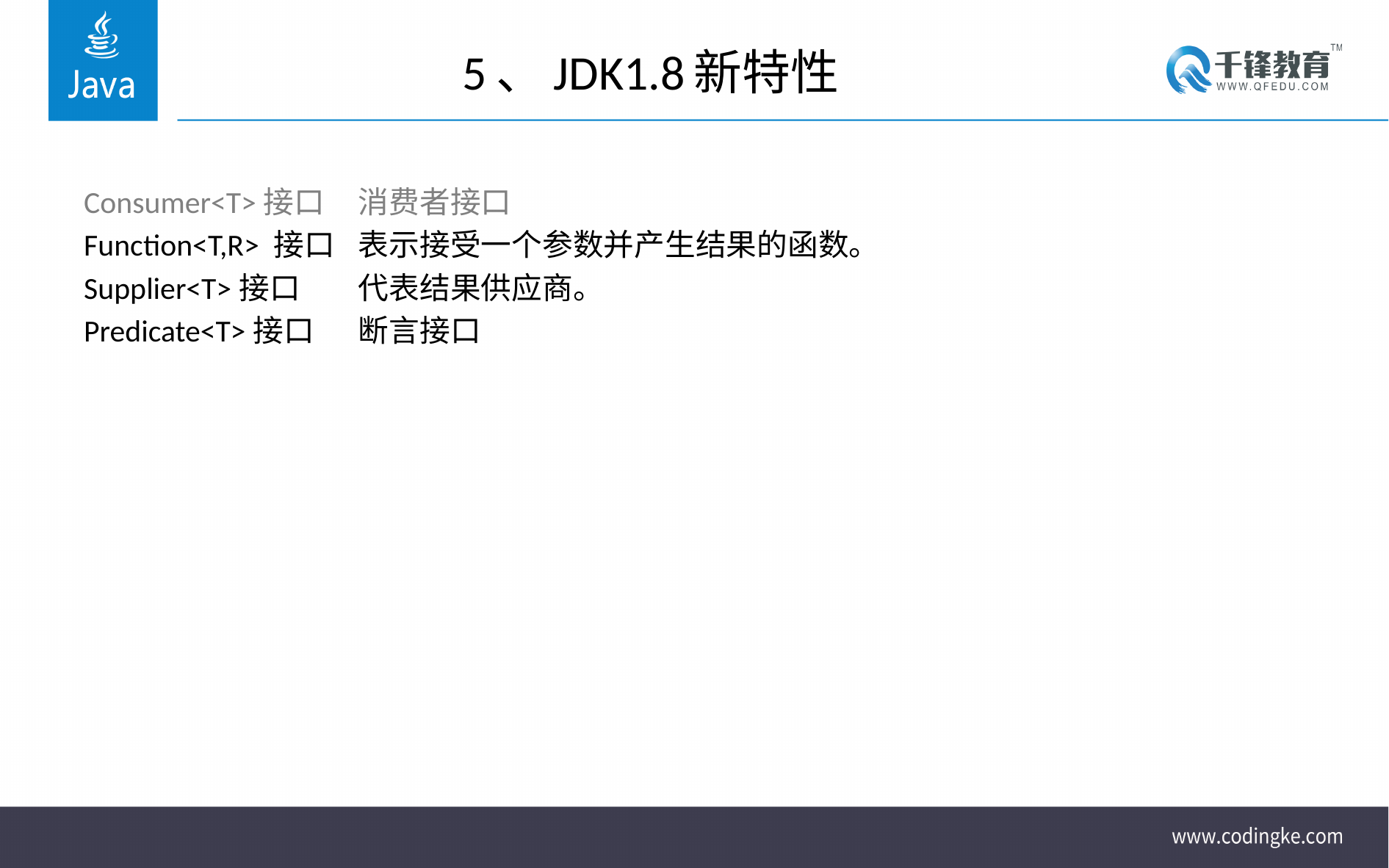

# 5、JDK1.8新特性
Consumer<T>接口	消费者接口
Function<T,R> 接口	表示接受一个参数并产生结果的函数。
Supplier<T>接口	代表结果供应商。
Predicate<T>接口	断言接口